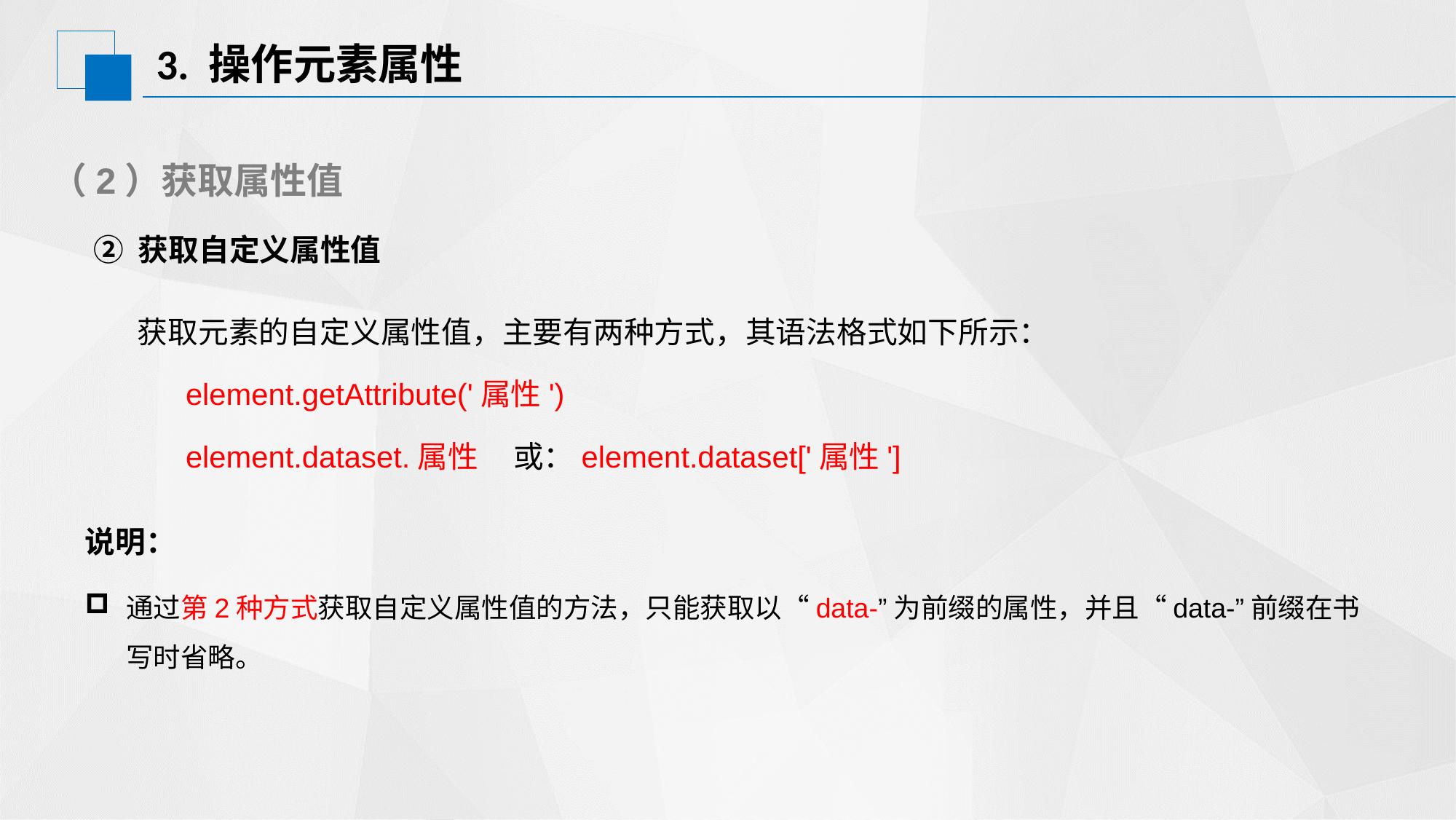

# 3. 操作元素属性
（2）获取属性值
② 获取自定义属性值
        获取元素的自定义属性值，主要有两种方式，其语法格式如下所示：
	element.getAttribute('属性')
	element.dataset.属性	或：element.dataset['属性']
说明：
通过第2种方式获取自定义属性值的方法，只能获取以“data-”为前缀的属性，并且“data-”前缀在书写时省略。